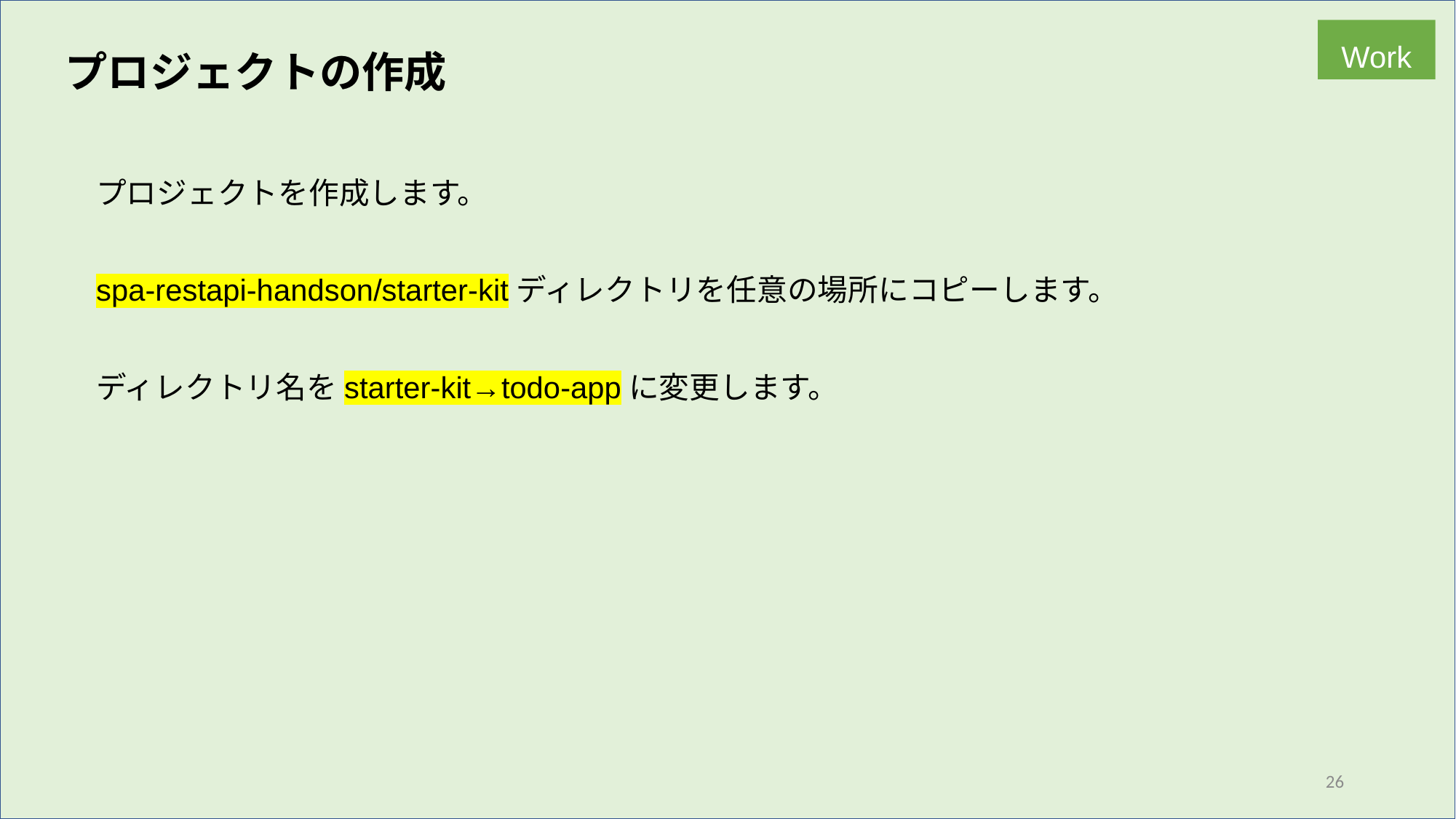

Work
プロジェクトの作成
プロジェクトを作成します。

spa-restapi-handson/starter-kitディレクトリを任意の場所にコピーします。

ディレクトリ名をstarter-kit→todo-appに変更します。
26